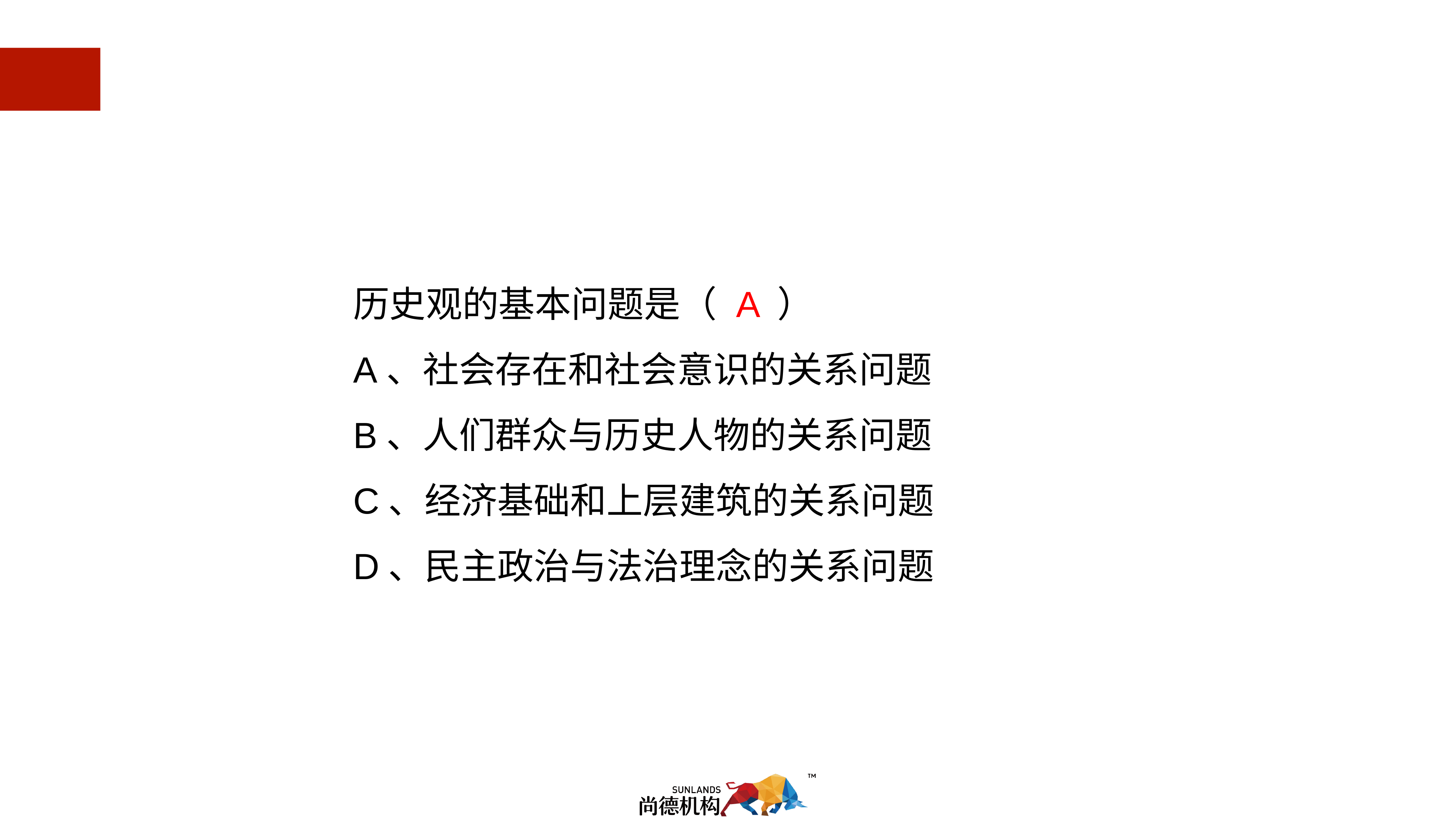

历史观的基本问题是（ A ）
A、社会存在和社会意识的关系问题
B、人们群众与历史人物的关系问题
C、经济基础和上层建筑的关系问题
D、民主政治与法治理念的关系问题